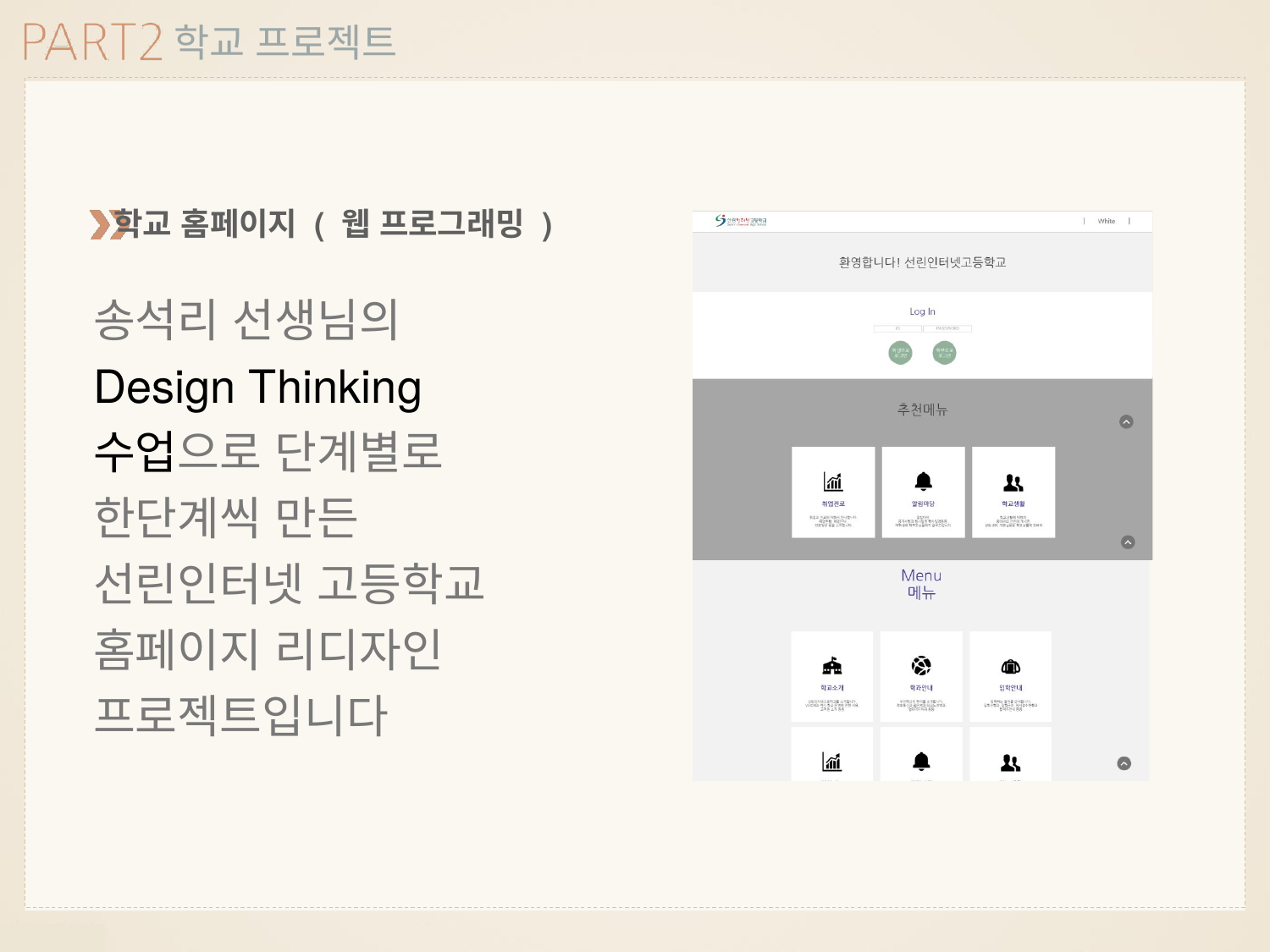

학교 프로젝트

학교 홈페이지 ( 웹 프로그래밍 )

송석리 선생님의
Design Thinking 수업으로 단계별로 한단계씩 만든 선린인터넷 고등학교 홈페이지 리디자인 프로젝트입니다